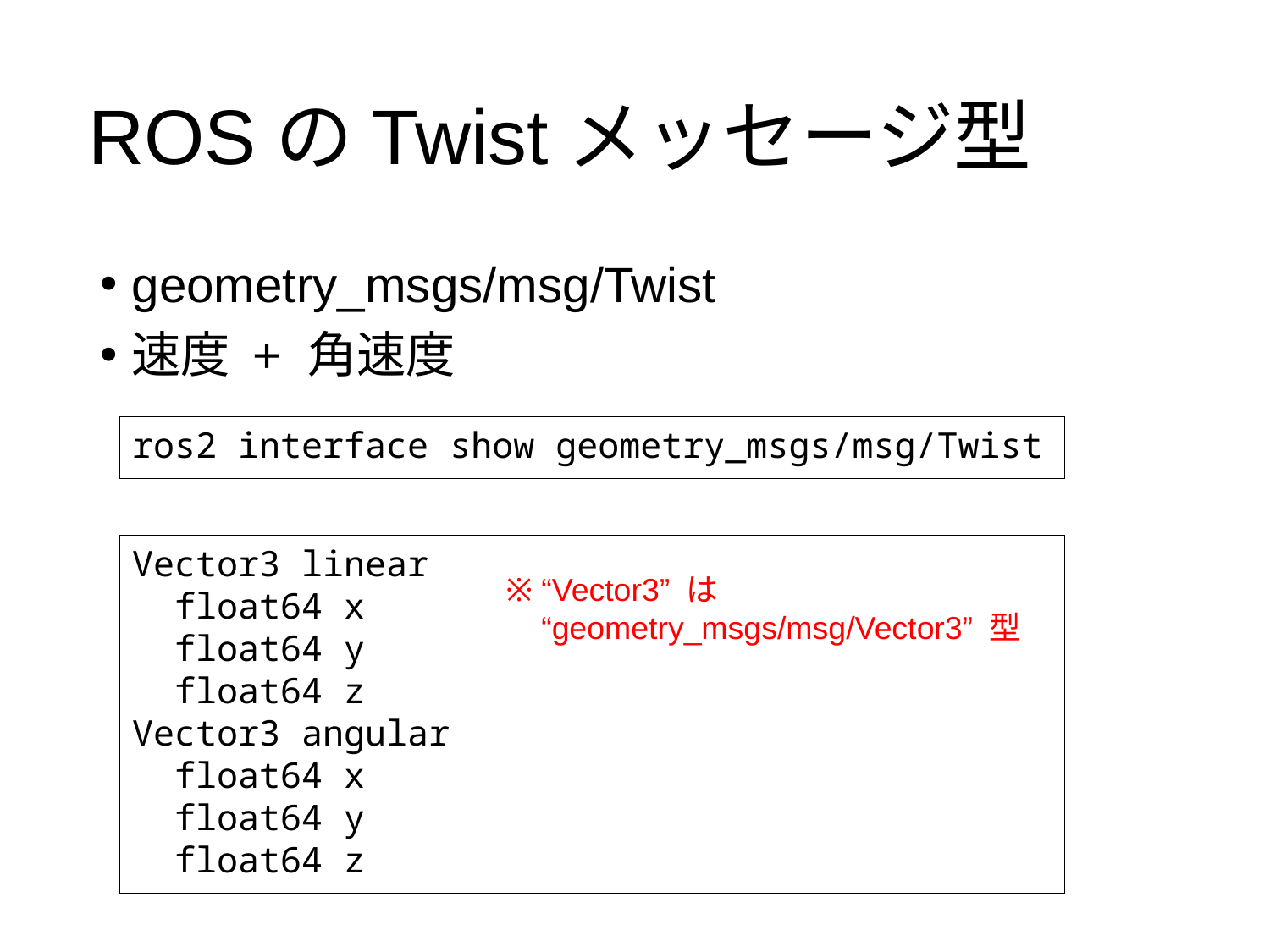

# ROSのTwistメッセージ型
geometry_msgs/msg/Twist
速度 + 角速度
ros2 interface show geometry_msgs/msg/Twist
Vector3 linear
  float64 x
  float64 y
  float64 z
Vector3 angular
  float64 x
  float64 y
  float64 z
※ “Vector3” は
    “geometry_msgs/msg/Vector3” 型